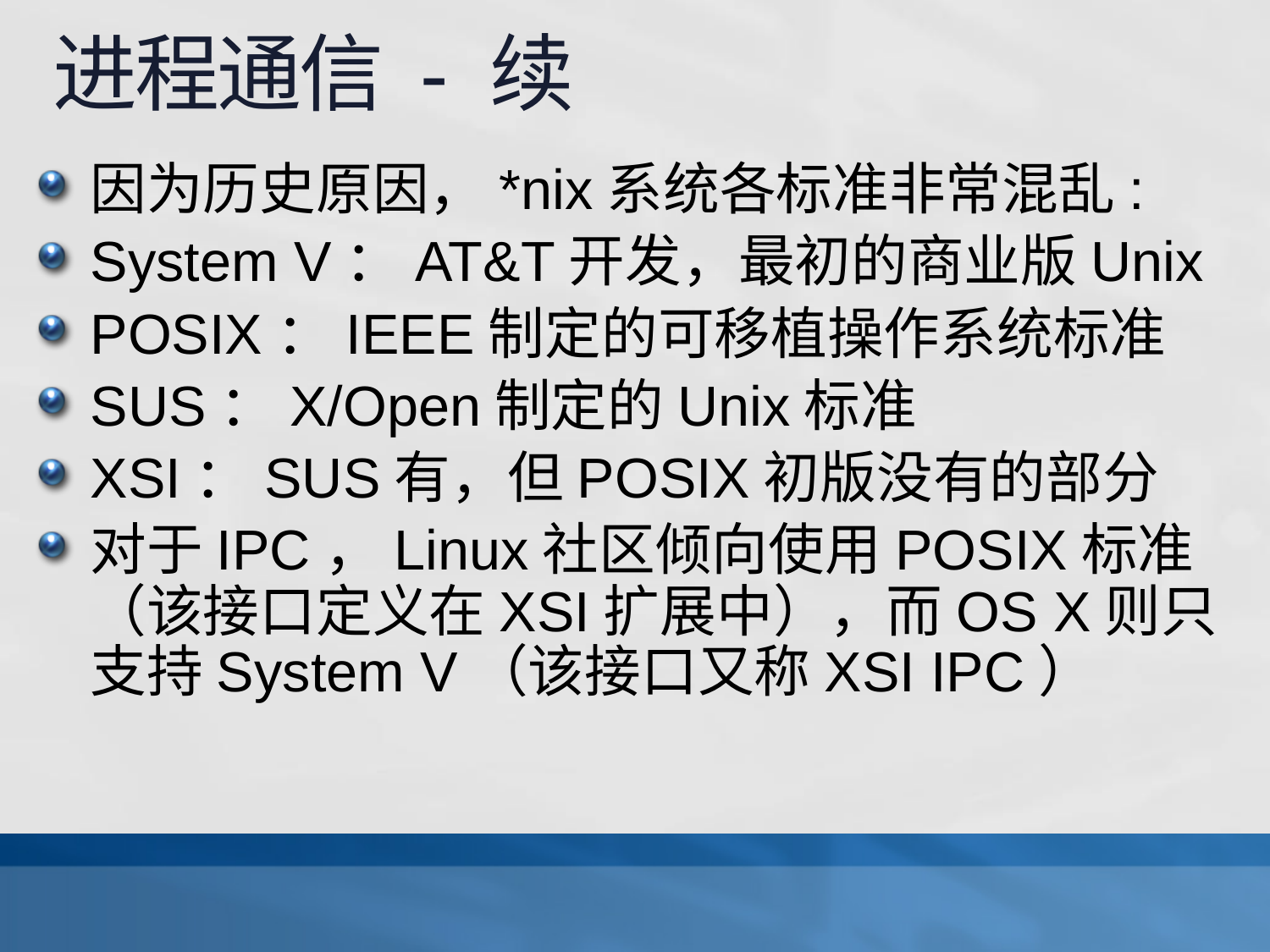

进程通信 - 续
因为历史原因，*nix系统各标准非常混乱:
System V：AT&T开发，最初的商业版Unix
POSIX：IEEE制定的可移植操作系统标准
SUS：X/Open制定的Unix标准
XSI：SUS有，但POSIX初版没有的部分
对于IPC，Linux社区倾向使用POSIX标准（该接口定义在XSI扩展中），而OS X则只支持System V（该接口又称XSI IPC）